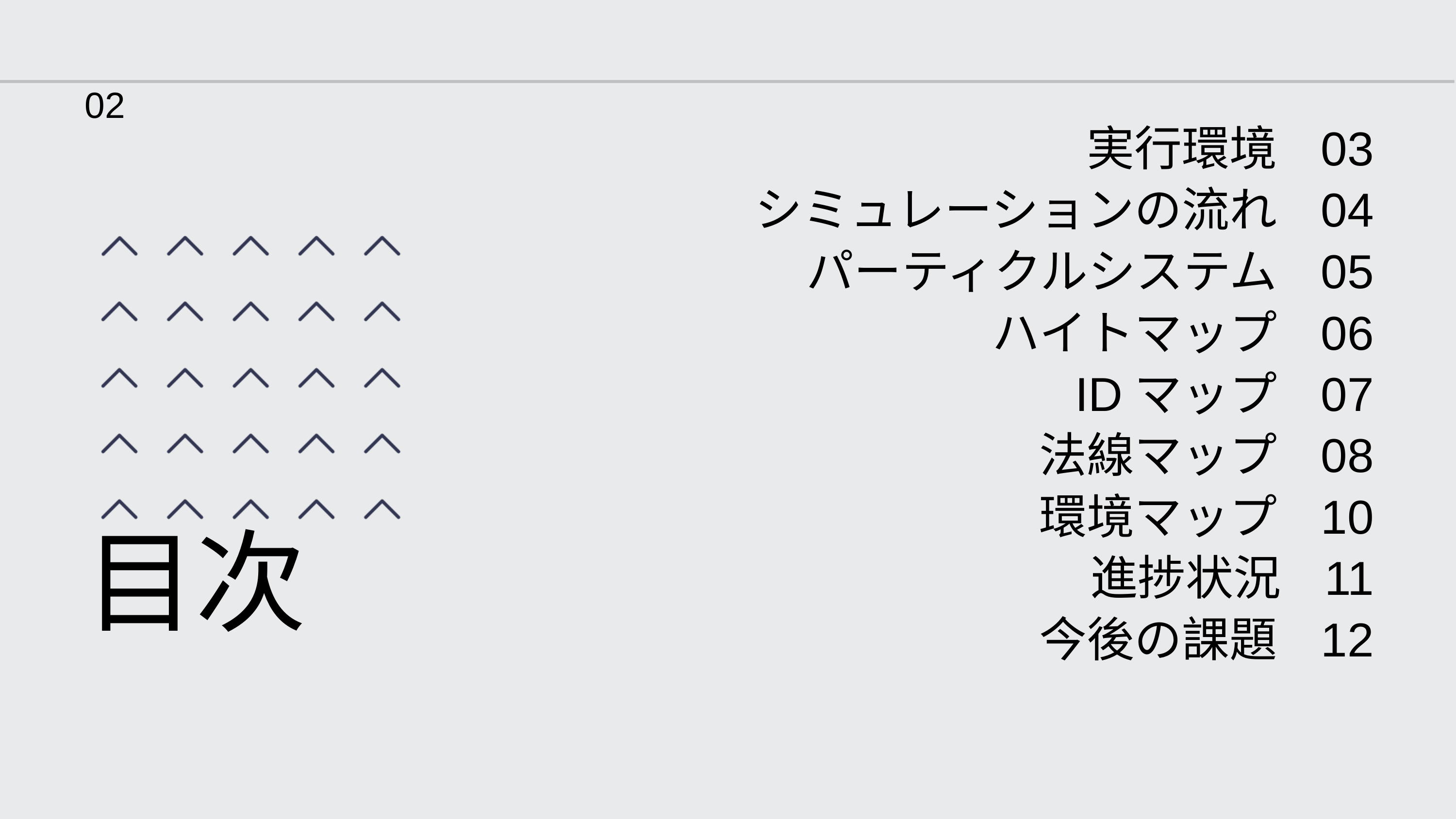

02
実行環境   03
シミュレーションの流れ   04
パーティクルシステム   05
ハイトマップ   06
IDマップ   07
法線マップ   08
環境マップ   10
進捗状況   11
今後の課題   12

目次